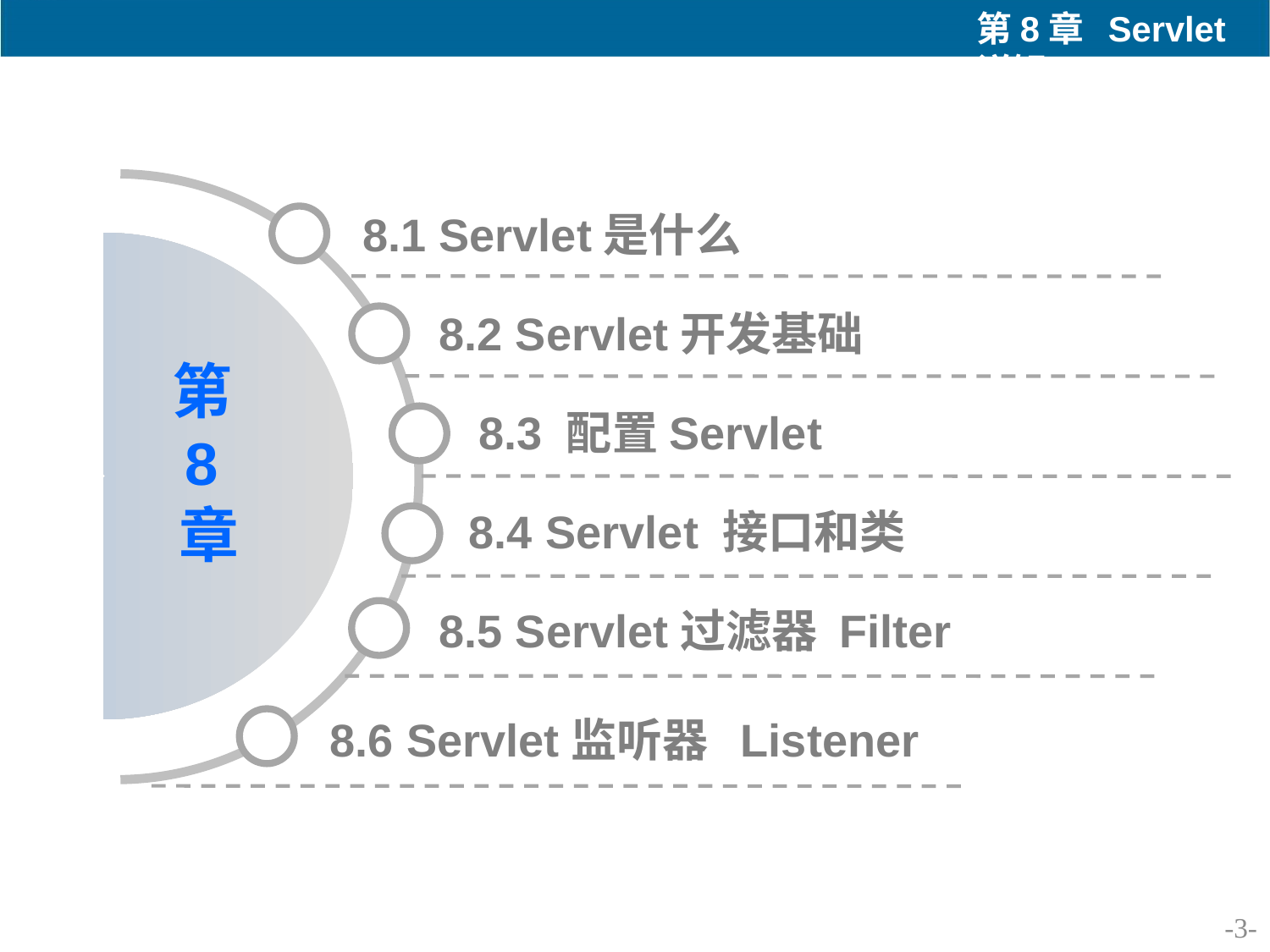

8.1 Servlet是什么
8.2 Servlet开发基础
8.3 配置Servlet
8.4 Servlet 接口和类
8.5 Servlet过滤器 Filter
8.6 Servlet监听器  Listener
-3-